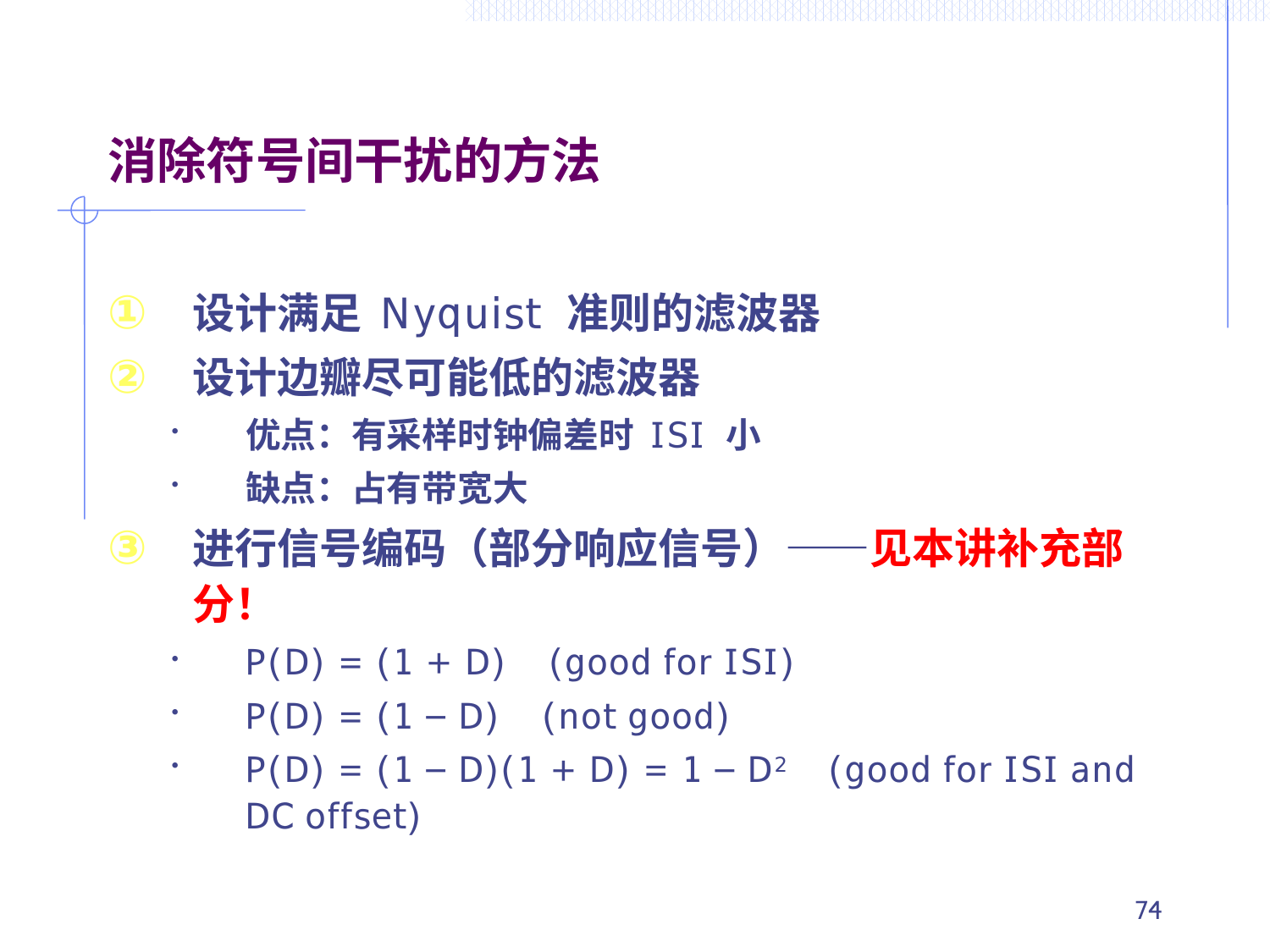

# 消除符号间干扰的方法
设计满足 Nyquist 准则的滤波器
设计边瓣尽可能低的滤波器
优点：有采样时钟偏差时 ISI 小
缺点：占有带宽大
进行信号编码（部分响应信号）——见本讲补充部分！
P(D) = (1 + D)    (good for ISI)
P(D) = (1 – D)    (not good)
P(D) = (1 – D)(1 + D) = 1 – D2    (good for ISI and DC offset)

74